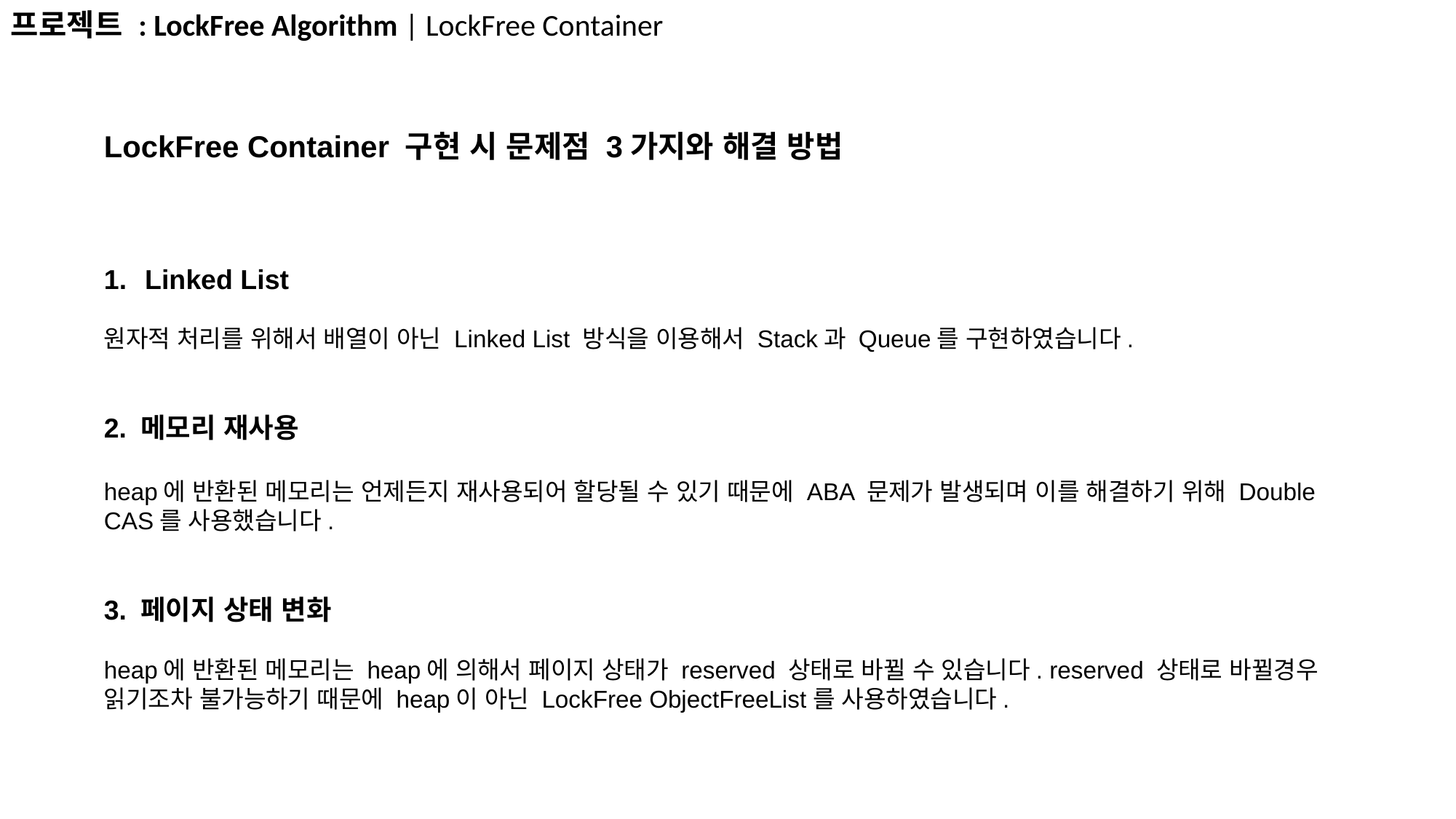

프로젝트 : LockFree Algorithm | LockFree Container
LockFree Container 구현 시 문제점 3가지와 해결 방법

Linked List

원자적 처리를 위해서 배열이 아닌 Linked List 방식을 이용해서 Stack과 Queue를 구현하였습니다.

2. 메모리 재사용

heap에 반환된 메모리는 언제든지 재사용되어 할당될 수 있기 때문에 ABA 문제가 발생되며 이를 해결하기 위해 Double CAS를 사용했습니다.

3. 페이지 상태 변화

heap에 반환된 메모리는 heap에 의해서 페이지 상태가 reserved 상태로 바뀔 수 있습니다. reserved 상태로 바뀔경우 읽기조차 불가능하기 때문에 heap이 아닌 LockFree ObjectFreeList를 사용하였습니다.